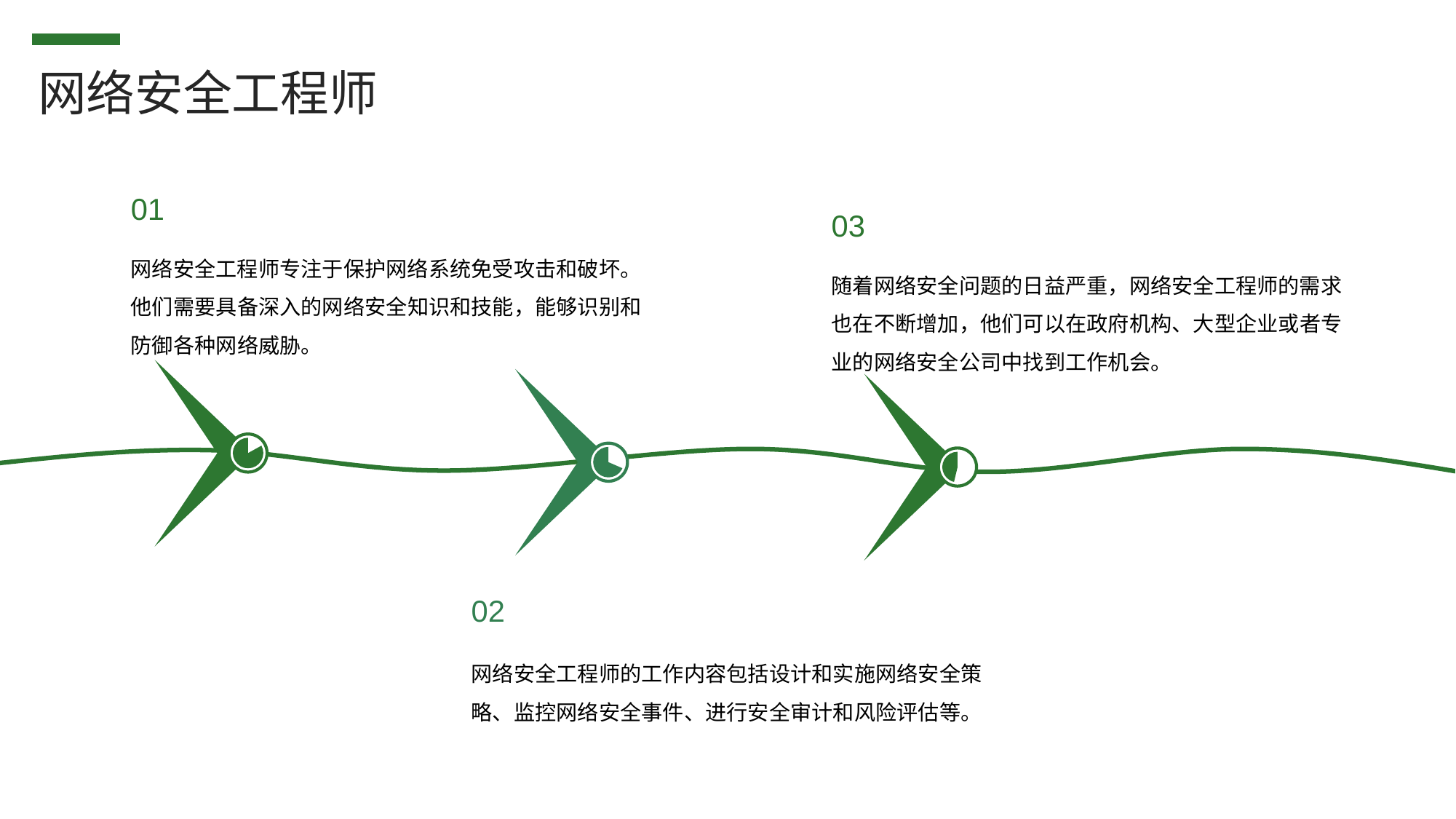

网络安全工程师
01
03
网络安全工程师专注于保护网络系统免受攻击和破坏。他们需要具备深入的网络安全知识和技能，能够识别和防御各种网络威胁。
随着网络安全问题的日益严重，网络安全工程师的需求也在不断增加，他们可以在政府机构、大型企业或者专业的网络安全公司中找到工作机会。

02
网络安全工程师的工作内容包括设计和实施网络安全策略、监控网络安全事件、进行安全审计和风险评估等。